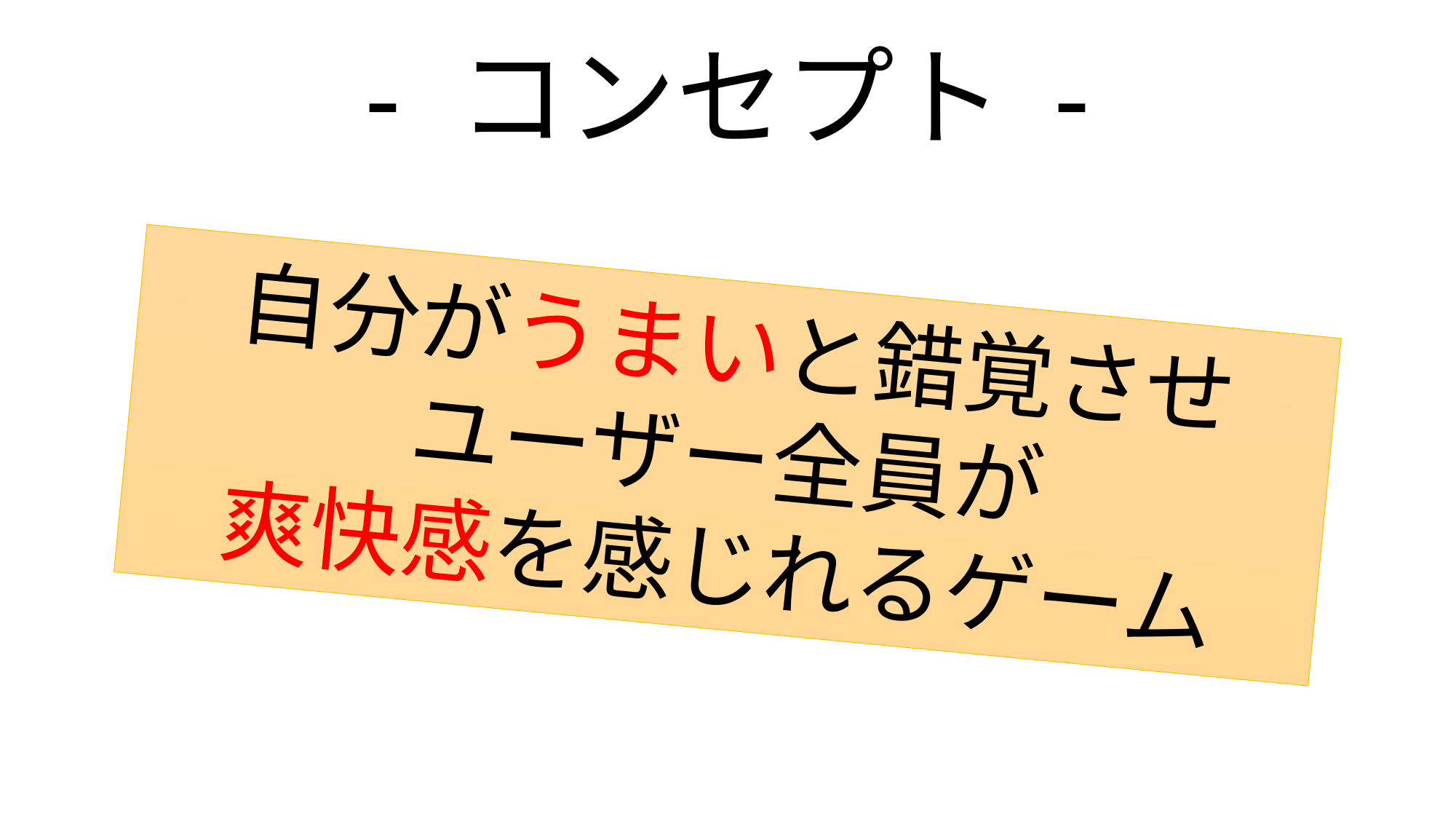

- コンセプト -
自分がうまいと錯覚させ
ユーザー全員が
爽快感を感じれるゲーム